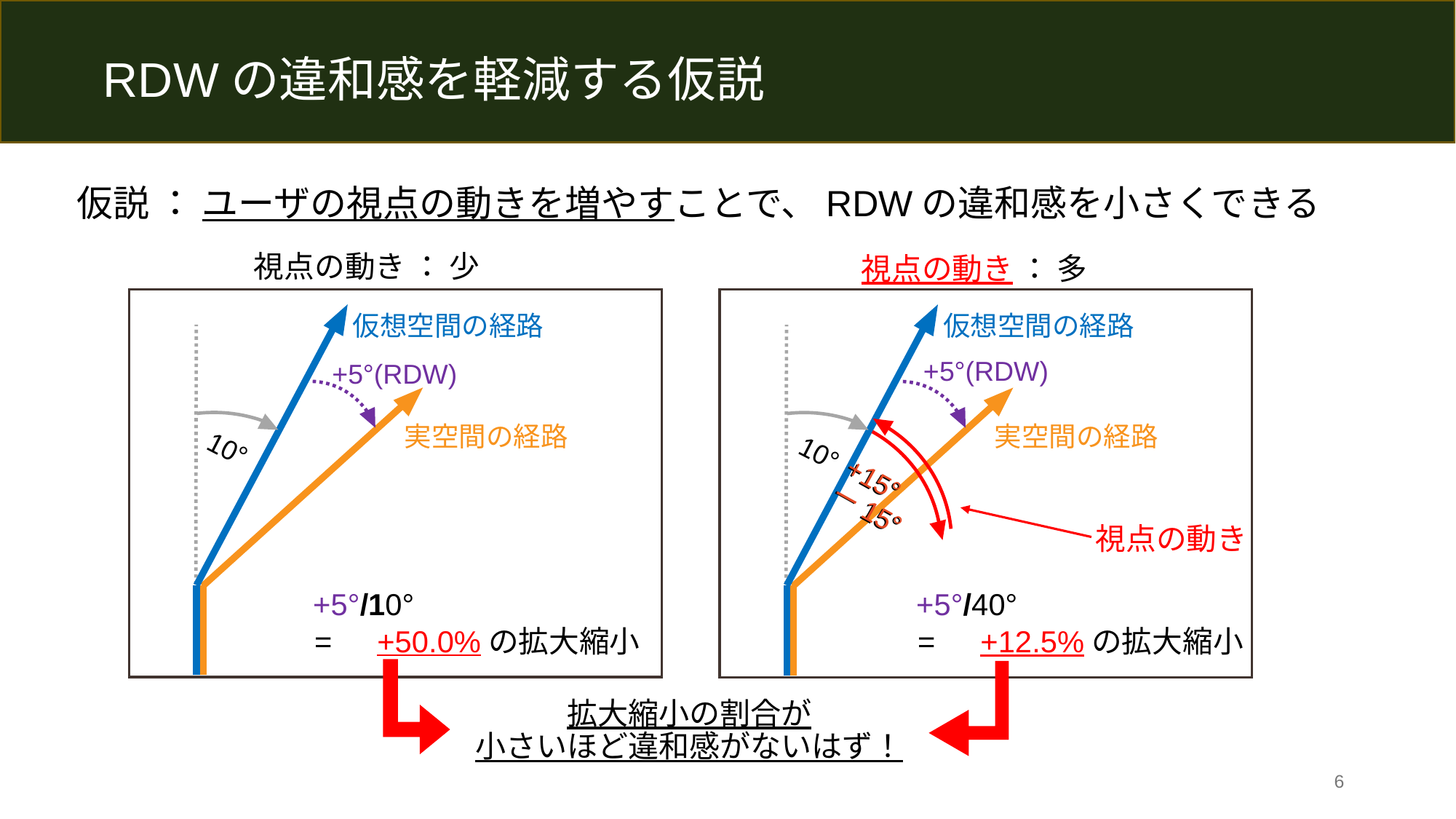

# RDWの違和感を軽減する仮説
仮説 ： ユーザの視点の動きを増やすことで、RDWの違和感を小さくできる
視点の動き ： 少
視点の動き ： 多

+5°(RDW)

10°

仮想空間の経路

実空間の経路

+5°(RDW)

仮想空間の経路

実空間の経路
10°

+15°
ー15°

+15°
ー15°
視点の動き
+5°/10°
=　+50.0%の拡大縮小
+5°/40°
=　+12.5%の拡大縮小

拡大縮小の割合が
小さいほど違和感がないはず！
6